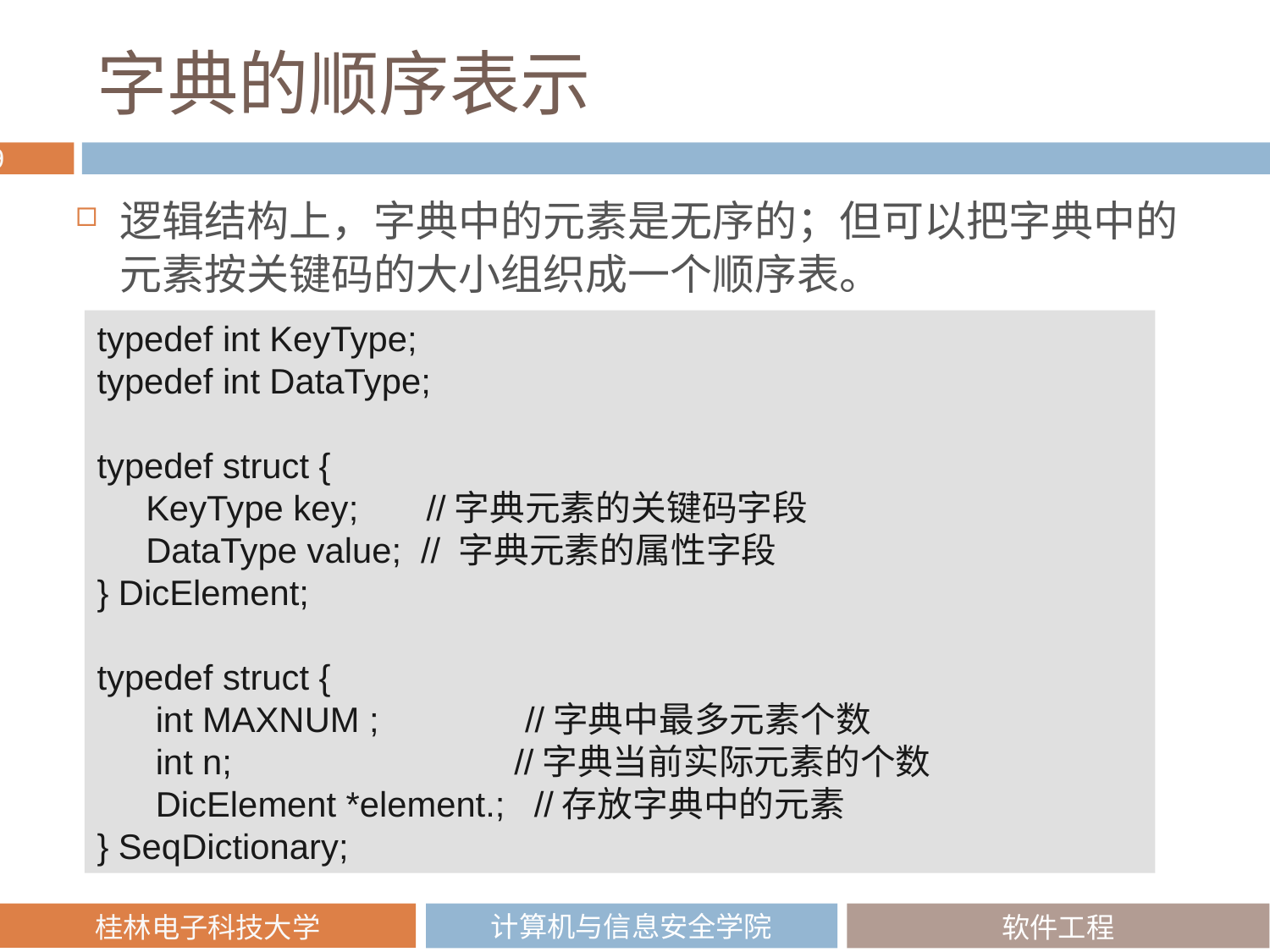

# 字典的顺序表示
逻辑结构上，字典中的元素是无序的；但可以把字典中的元素按关键码的大小组织成一个顺序表。
typedef int KeyType;
typedef int DataType;

typedef struct {
     KeyType key;       //字典元素的关键码字段
     DataType value;  // 字典元素的属性字段
} DicElement;

typedef struct {
      int MAXNUM ;               //字典中最多元素个数
      int n;                             //字典当前实际元素的个数
      DicElement *element.;   //存放字典中的元素
} SeqDictionary;